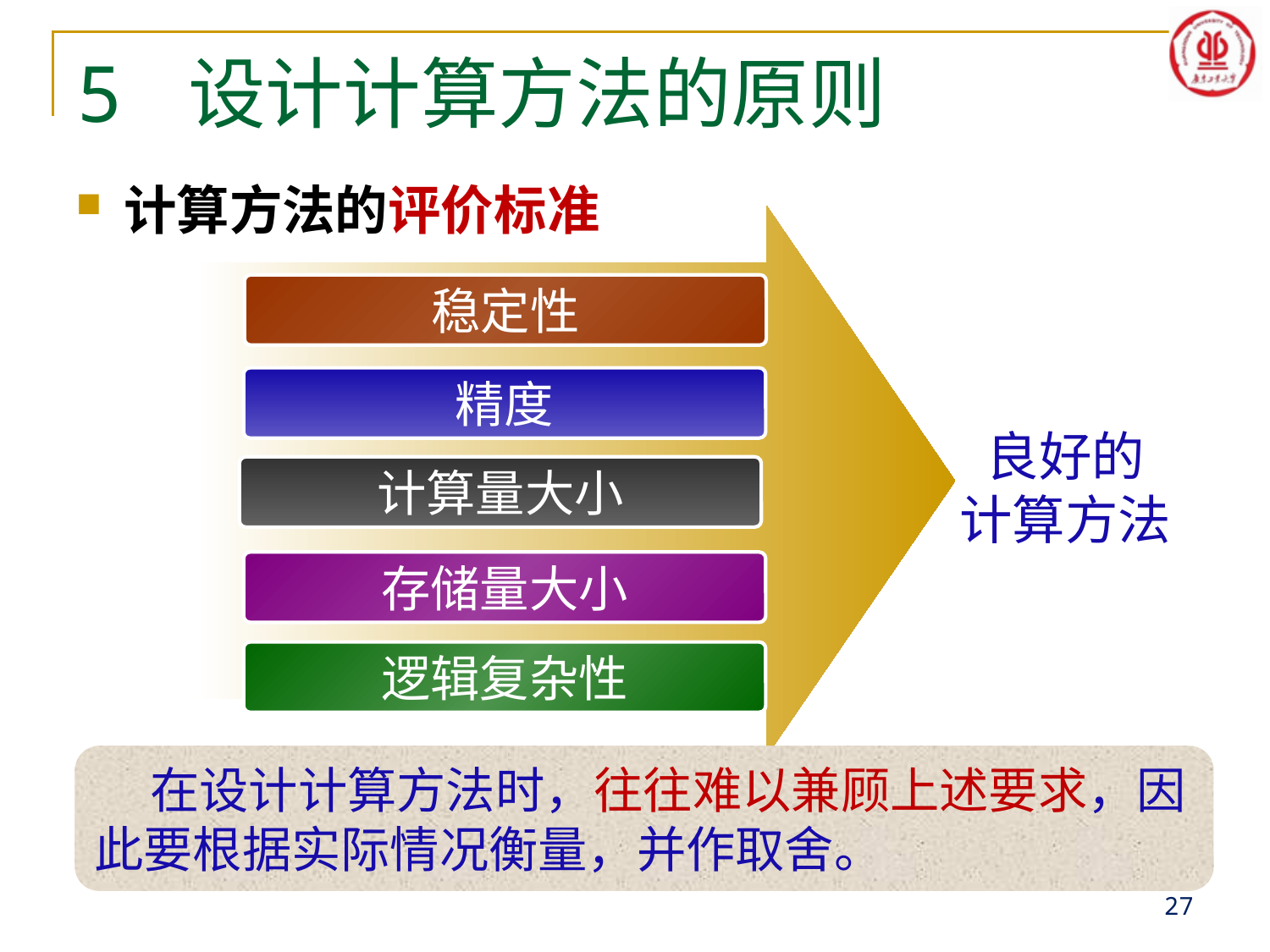

# 5 设计计算方法的原则
计算方法的评价标准

稳定性
精度
良好的
计算方法
计算量大小
存储量大小
逻辑复杂性
    在设计计算方法时，往往难以兼顾上述要求，因此要根据实际情况衡量，并作取舍。
27